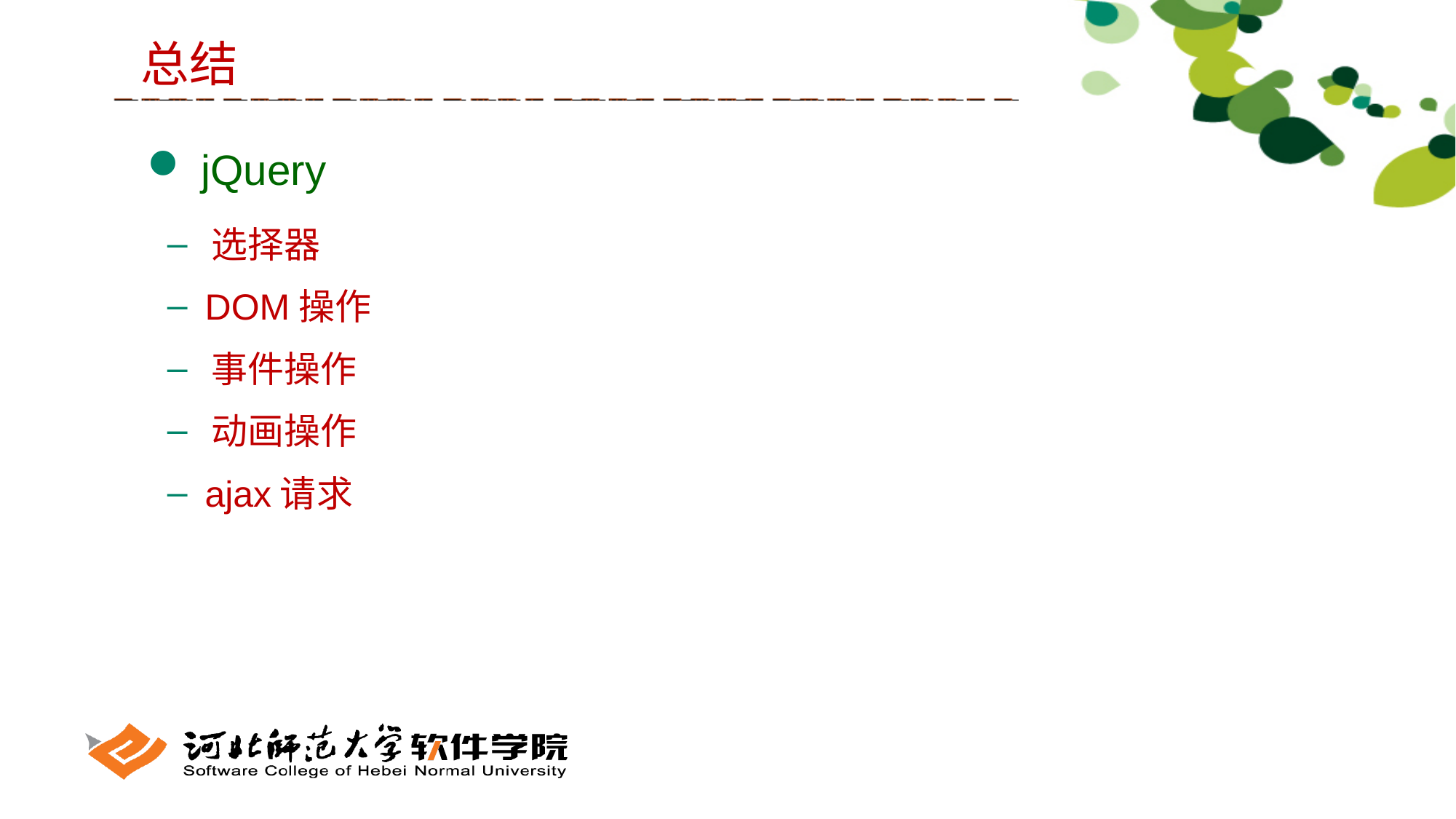

总结
 jQuery
 选择器
 DOM操作
 事件操作
 动画操作
 ajax请求